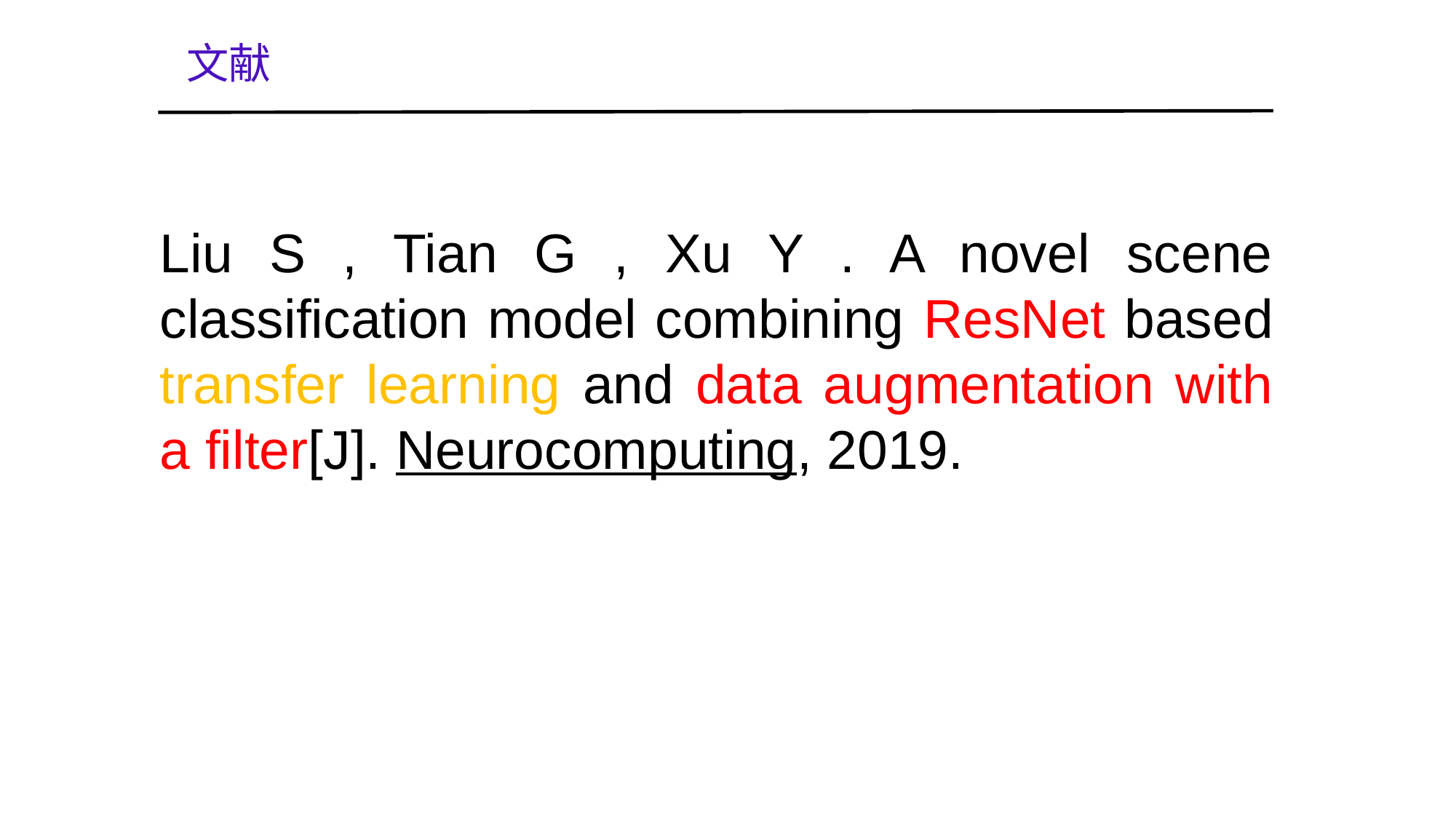

文献
Liu S , Tian G , Xu Y . A novel scene classification model combining ResNet based transfer learning and data augmentation with a filter[J]. Neurocomputing, 2019.